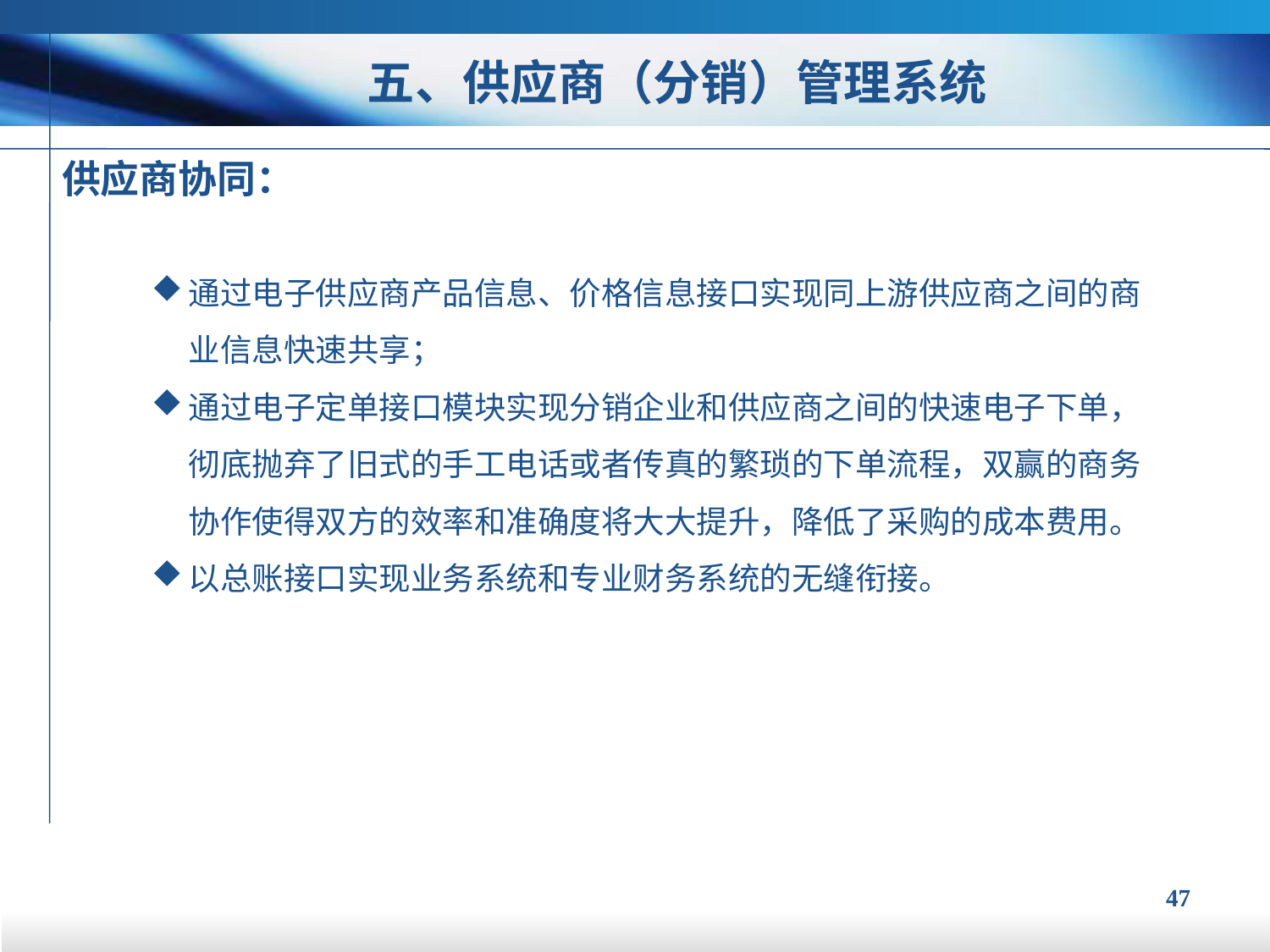

五、供应商（分销）管理系统
供应商协同：

通过电子供应商产品信息、价格信息接口实现同上游供应商之间的商业信息快速共享；
通过电子定单接口模块实现分销企业和供应商之间的快速电子下单，彻底抛弃了旧式的手工电话或者传真的繁琐的下单流程，双赢的商务协作使得双方的效率和准确度将大大提升，降低了采购的成本费用。
以总账接口实现业务系统和专业财务系统的无缝衔接。